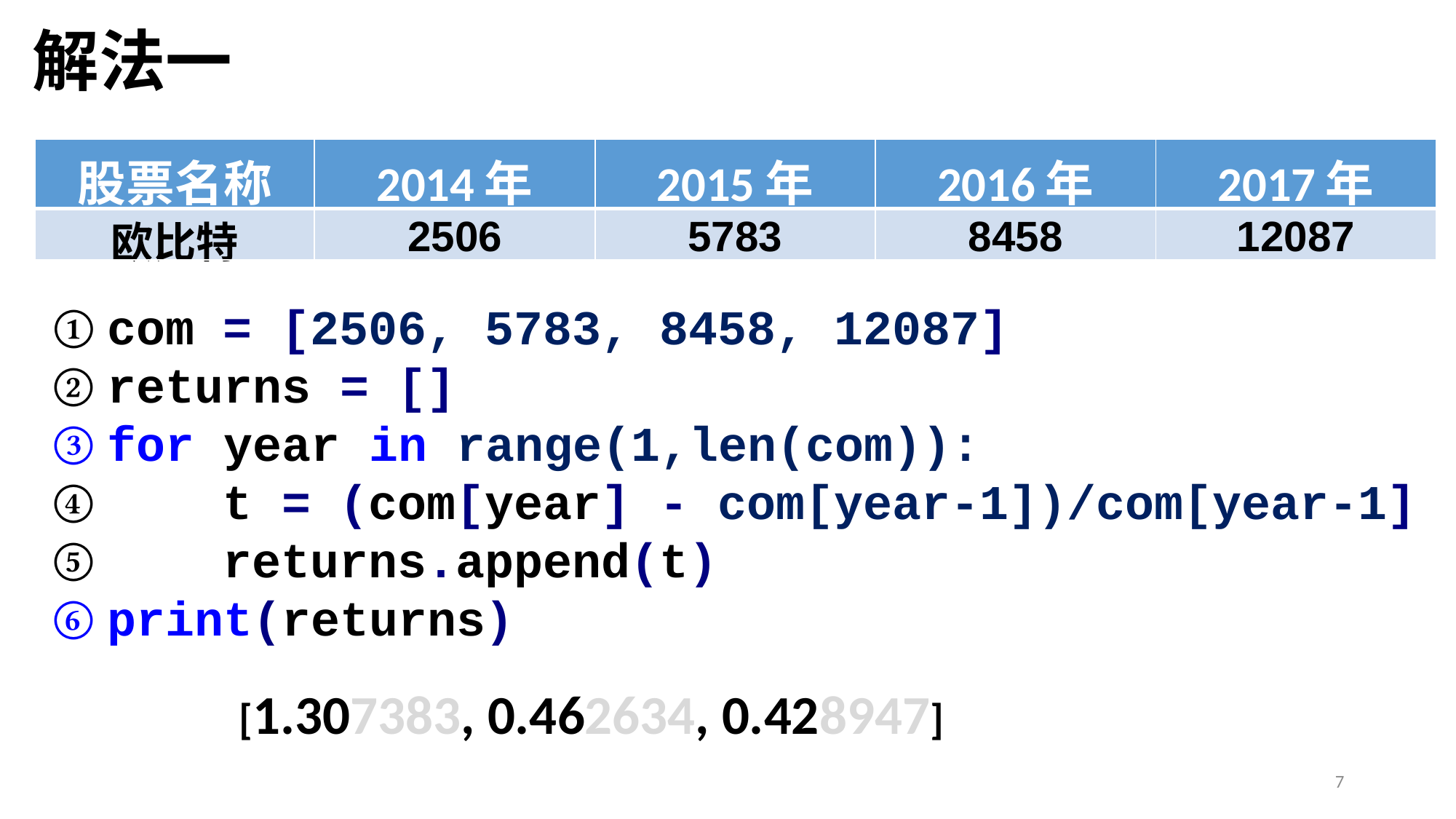

# 解法一
| 股票名称 | 2014年 | 2015年 | 2016年 | 2017年 |
| --- | --- | --- | --- | --- |
| 欧比特 | 2506 | 5783 | 8458 | 12087 |
com = [2506, 5783, 8458, 12087]
returns = []
for year in range(1,len(com)):
    t = (com[year] - com[year-1])/com[year-1]
    returns.append(t)
print(returns)
[1.307383, 0.462634, 0.428947]
7